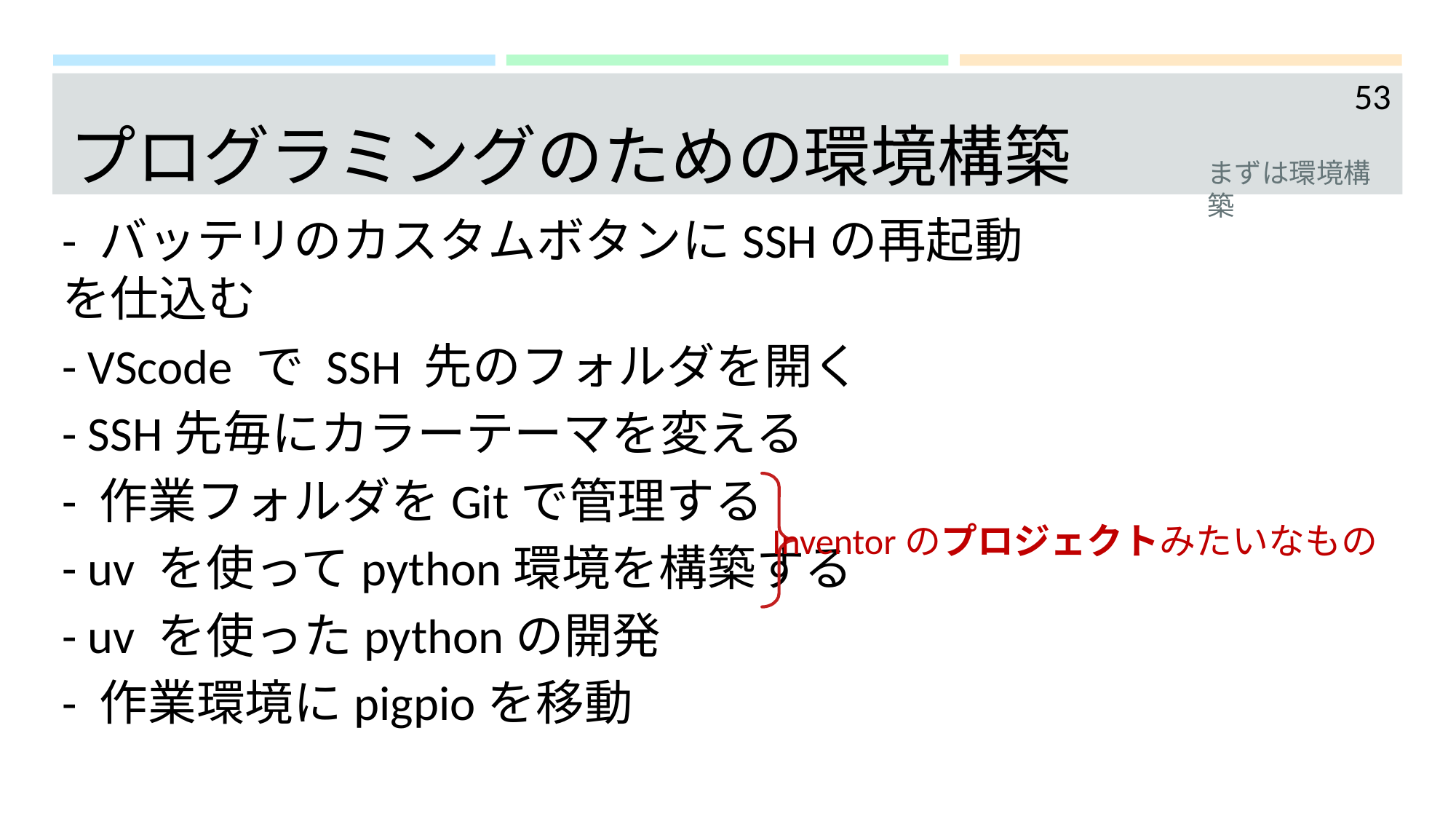

53
# プログラミングのための環境構築
まずは環境構築
- バッテリのカスタムボタンにSSHの再起動を仕込む
- VScode で SSH 先のフォルダを開く
- SSH先毎にカラーテーマを変える
- 作業フォルダをGitで管理する
- uv を使ってpython環境を構築する
- uv を使ったpythonの開発
- 作業環境にpigpioを移動

Inventorのプロジェクトみたいなもの